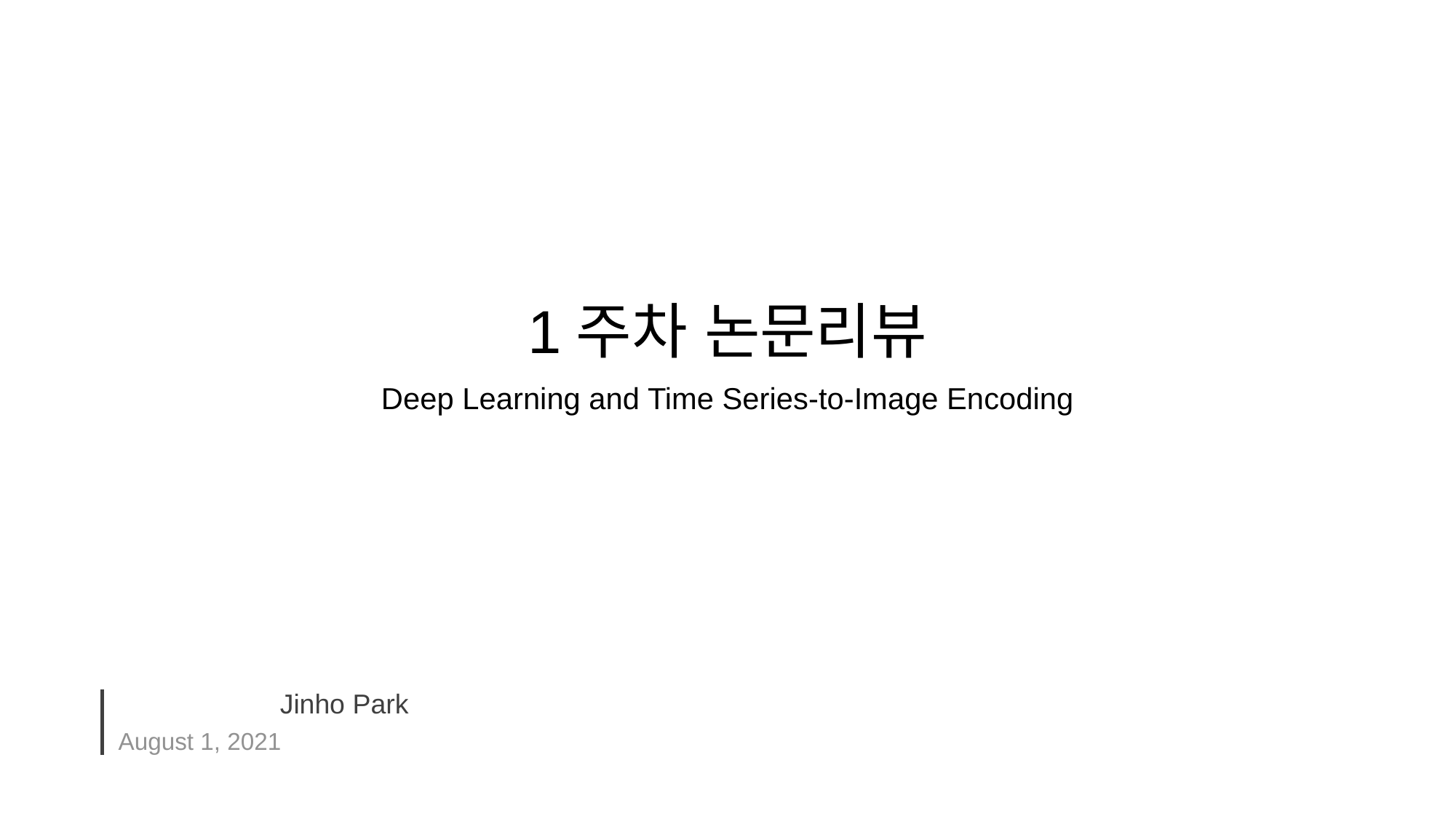

# 1주차 논문리뷰 Deep Learning and Time Series-to-Image Encoding
August 1, 2021